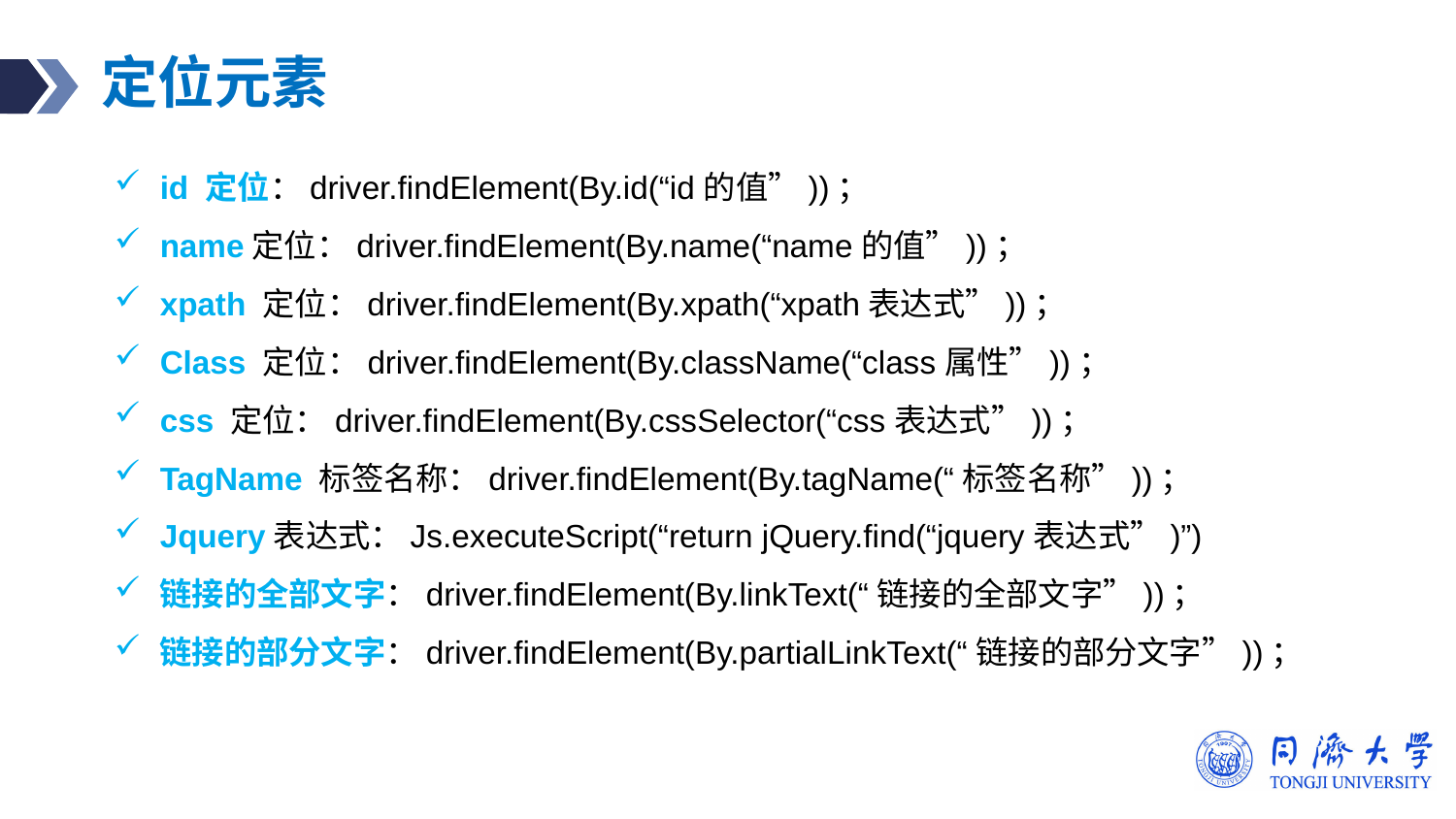

# 定位元素
id 定位：driver.findElement(By.id(“id的值”))；
name定位：driver.findElement(By.name(“name的值”))；
xpath 定位：driver.findElement(By.xpath(“xpath表达式”))；
Class 定位：driver.findElement(By.className(“class属性”))；
css 定位：driver.findElement(By.cssSelector(“css表达式”))；
TagName 标签名称：driver.findElement(By.tagName(“标签名称”))；
Jquery表达式：Js.executeScript(“return jQuery.find(“jquery表达式”)”)
链接的全部文字：driver.findElement(By.linkText(“链接的全部文字”))；
链接的部分文字：driver.findElement(By.partialLinkText(“链接的部分文字”))；